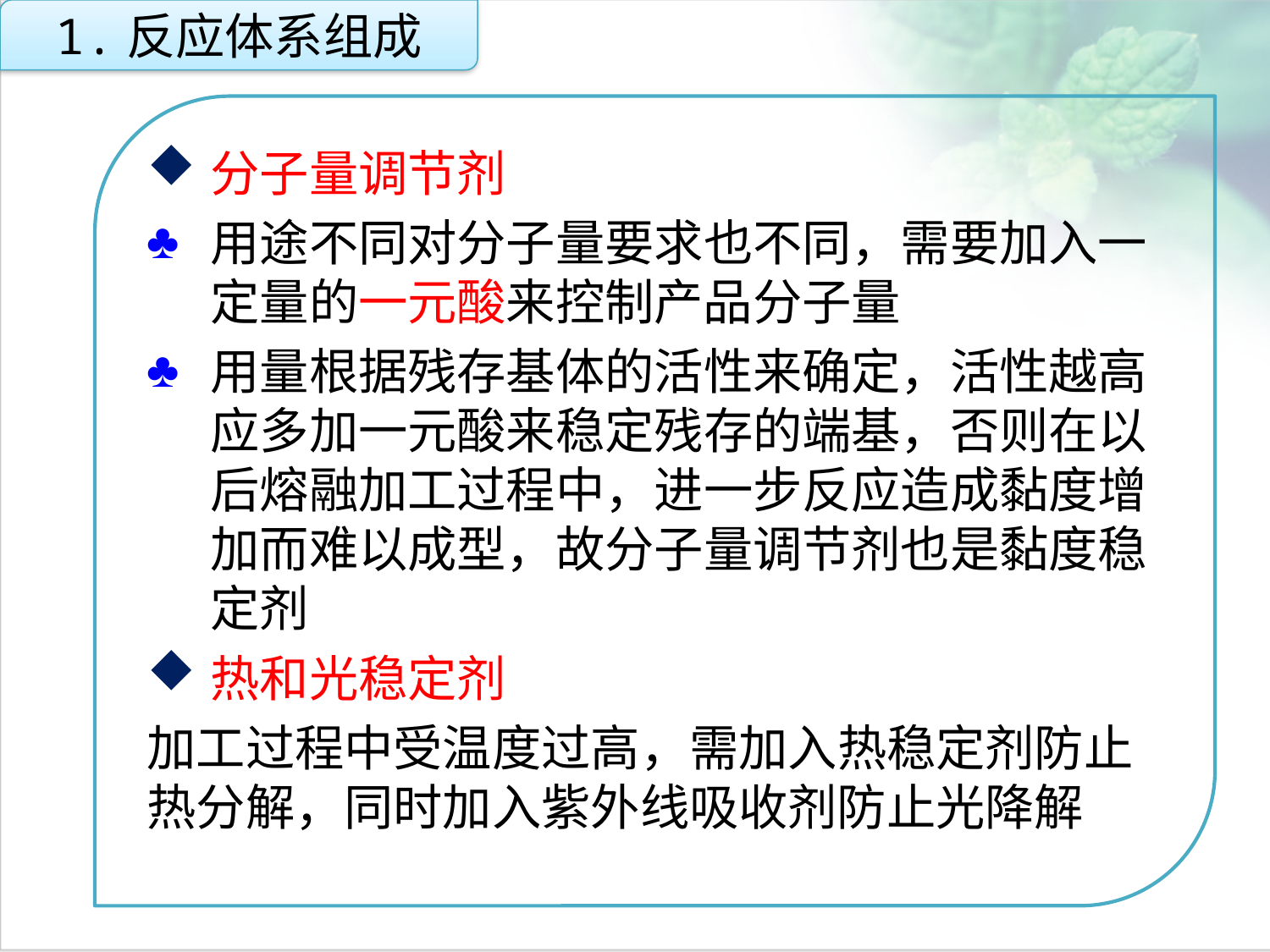

1.反应体系组成
分子量调节剂
用途不同对分子量要求也不同，需要加入一定量的一元酸来控制产品分子量
用量根据残存基体的活性来确定，活性越高应多加一元酸来稳定残存的端基，否则在以后熔融加工过程中，进一步反应造成黏度增加而难以成型，故分子量调节剂也是黏度稳定剂
热和光稳定剂
加工过程中受温度过高，需加入热稳定剂防止热分解，同时加入紫外线吸收剂防止光降解
点击添加文本
点击添加文本
点击添加文本
点击添加文本